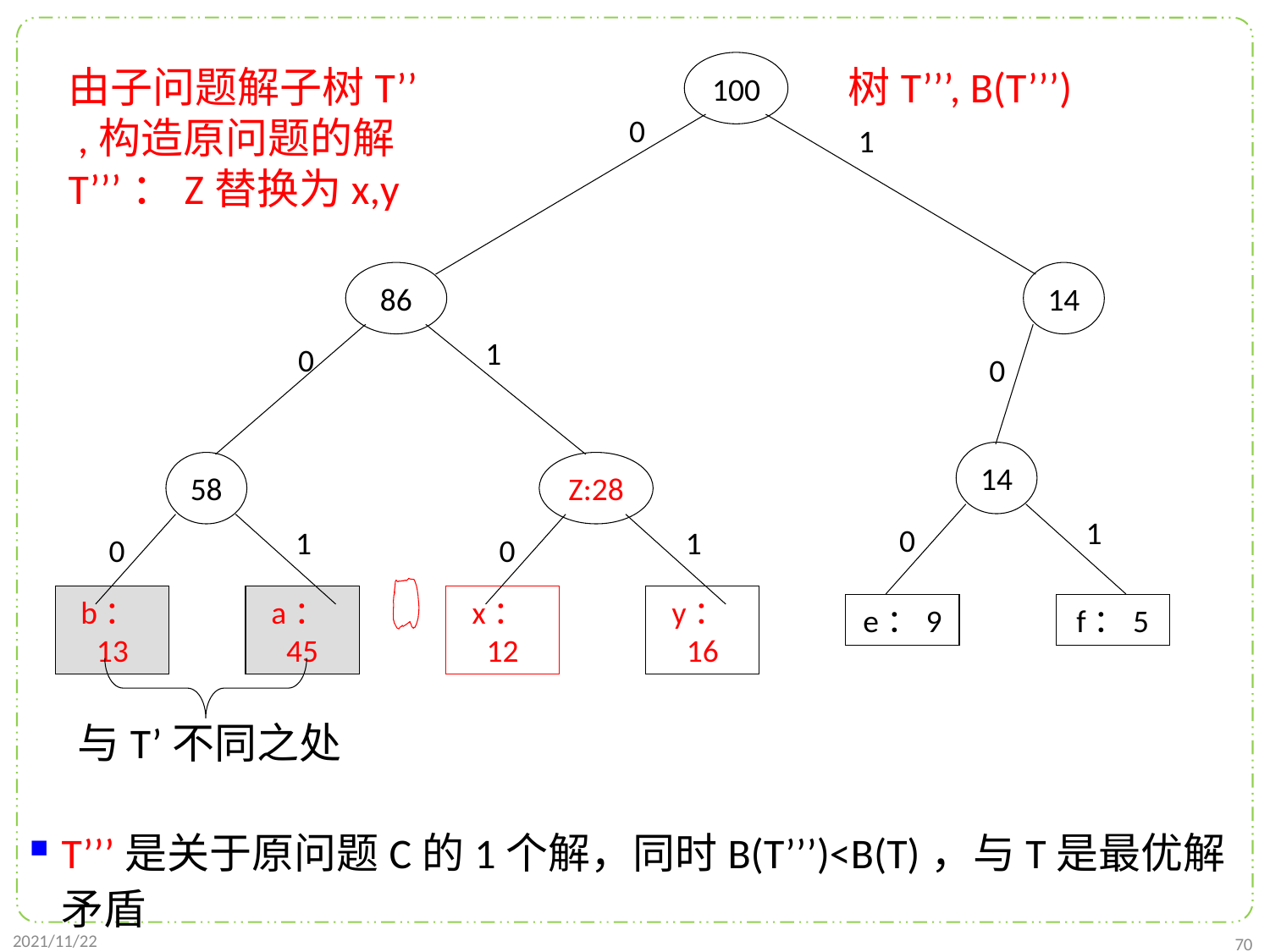

T’’’是关于原问题C的1个解，同时B(T’’’)<B(T)，与T是最优解矛盾
100
0

1
86
14

1
0
0
14
58
Z:28

1
0

1
1
0
0
e：9
f：5
b：13
a：45
x：12
y：16
由子问题解子树T’’
 ,构造原问题的解T’’’：Z替换为x,y
树T’’’, B(T’’’)

与T’不同之处

2021/11/22
70